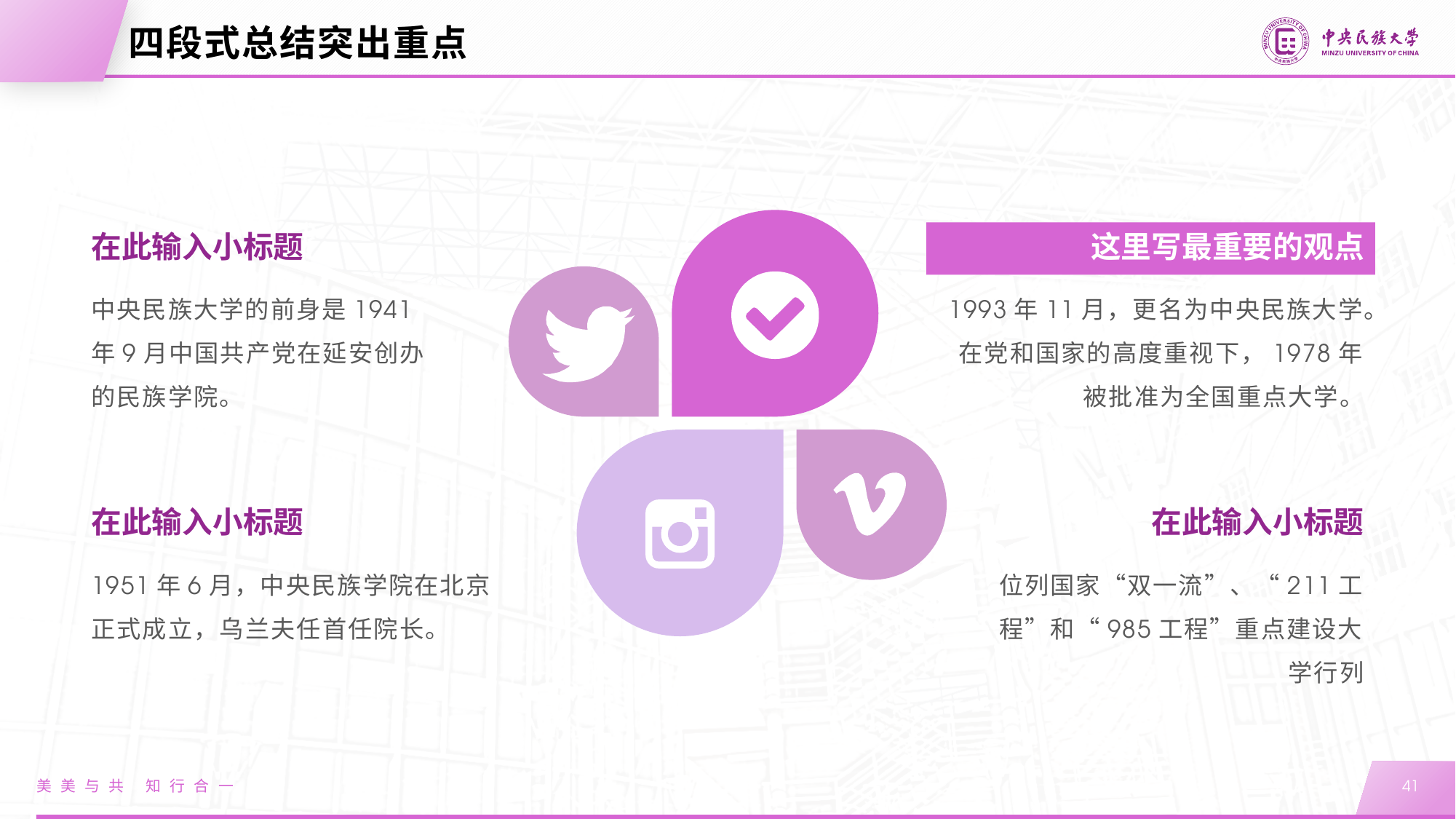

# 四段式总结突出重点

在此输入小标题
中央民族大学的前身是1941年9月中国共产党在延安创办的民族学院。
这里写最重要的观点
1993年11月，更名为中央民族大学。在党和国家的高度重视下，1978年被批准为全国重点大学。
在此输入小标题
1951年6月，中央民族学院在北京正式成立，乌兰夫任首任院长。
在此输入小标题
位列国家“双一流”、“211工程”和“985工程”重点建设大学行列
美美与共 知行合一
41